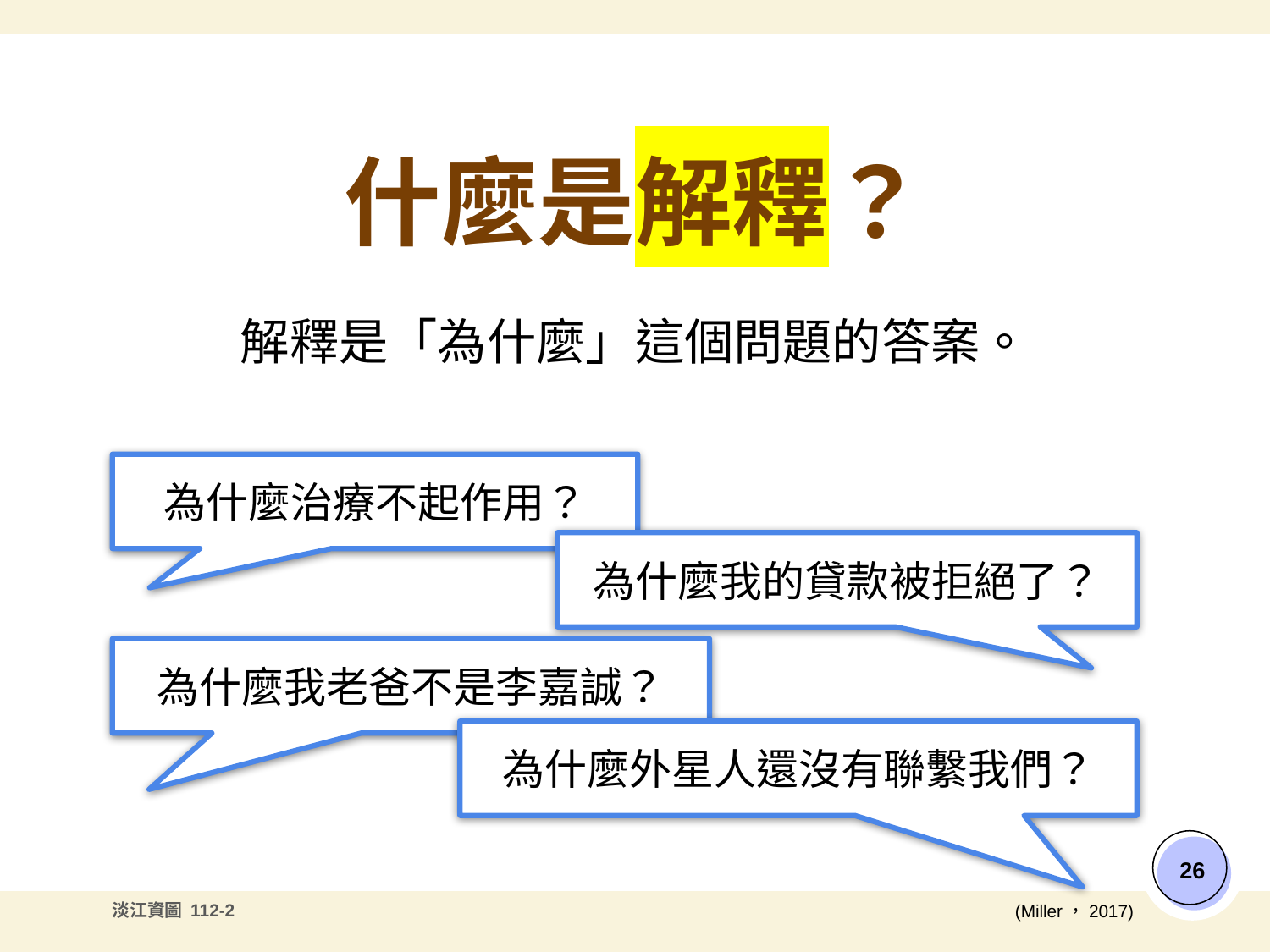

# 什麼是解釋？
解釋是「為什麼」這個問題的答案。
為什麼治療不起作⽤？
為什麼我的貸款被拒絕了？
為什麼我老爸不是李嘉誠？
為什麼外星⼈還沒有聯繫我們？
26
(Miller，2017)